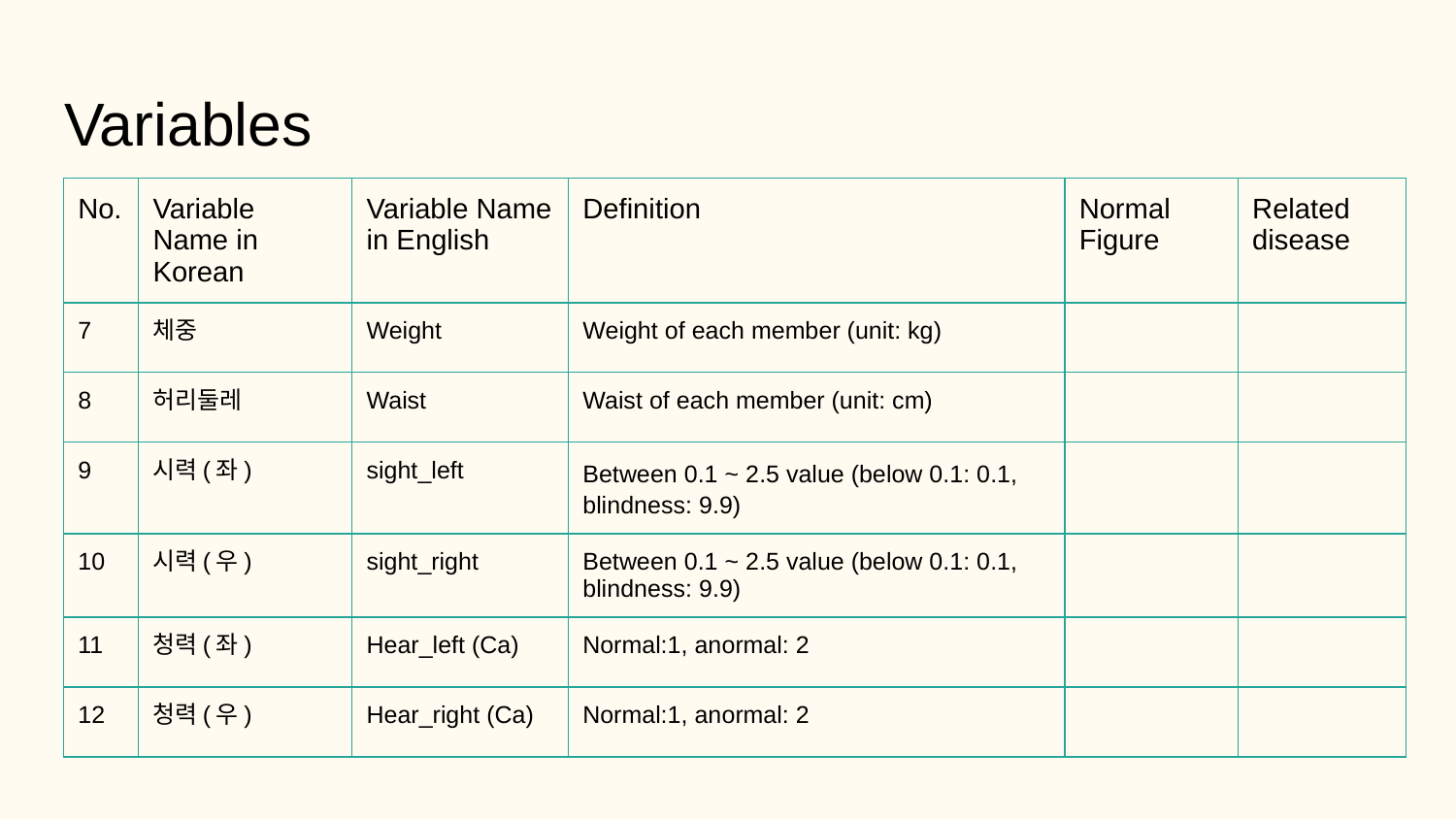

# Variables
| No. | Variable Name in Korean | Variable Name in English | Definition | Normal Figure | Related disease |
| --- | --- | --- | --- | --- | --- |
| 7 | 체중 | Weight | Weight of each member (unit: kg) |  |  |
| 8 | 허리둘레 | Waist | Waist of each member (unit: cm) |  |  |
| 9 | 시력(좌) | sight\_left | Between 0.1 ~ 2.5 value (below 0.1: 0.1, blindness: 9.9) |  |  |
| 10 | 시력(우) | sight\_right | ­Between 0.1 ~ 2.5 value (below 0.1: 0.1, blindness: 9.9) |  |  |
| 11 | 청력(좌) | Hear\_left (Ca) | Normal:1, anormal: 2 |  |  |
| 12 | 청력(우) | Hear\_right (Ca) | Normal:1, anormal: 2 |  |  |